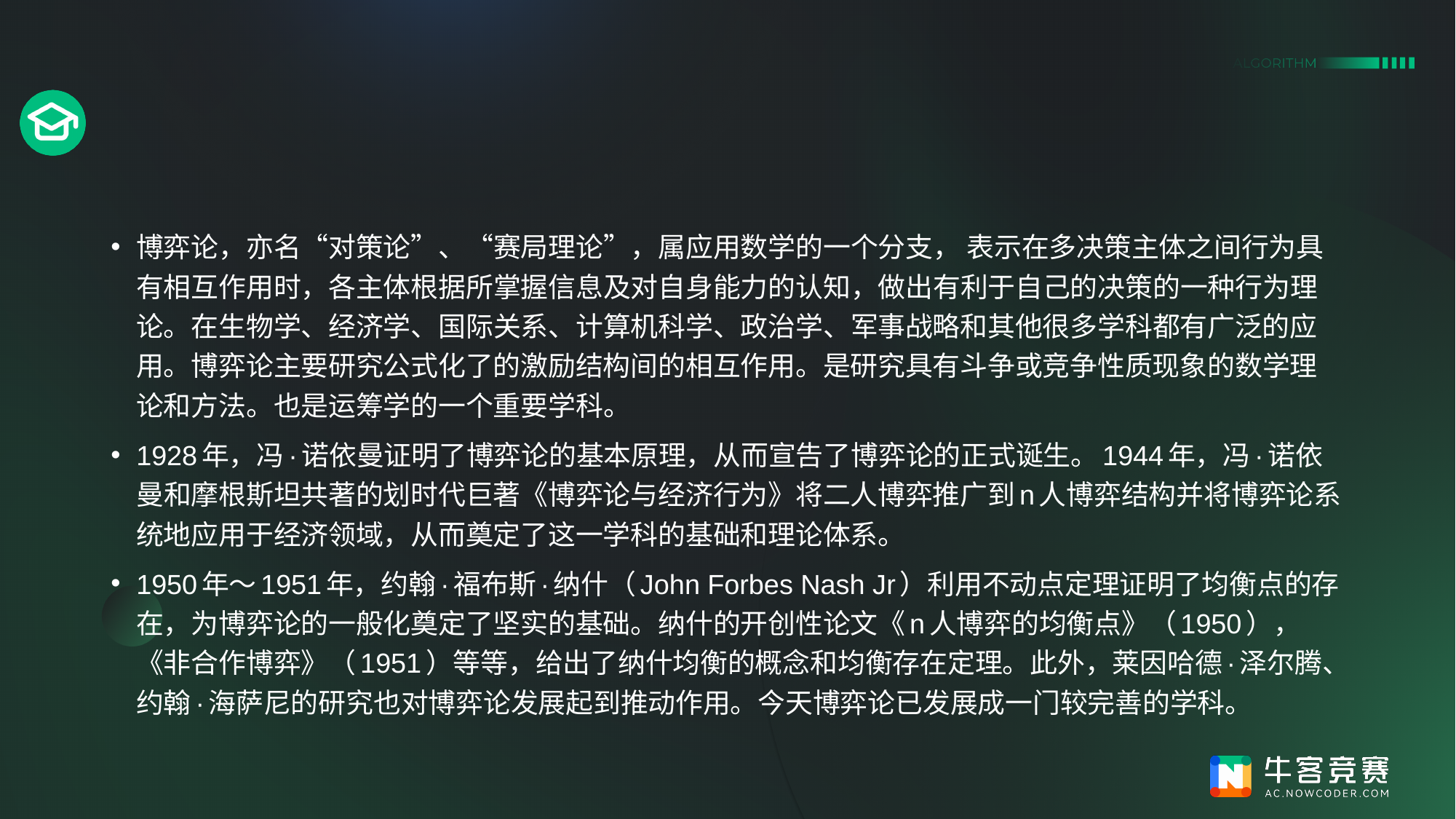

#
博弈论，亦名“对策论”、“赛局理论”，属应用数学的一个分支， 表示在多决策主体之间行为具有相互作用时，各主体根据所掌握信息及对自身能力的认知，做出有利于自己的决策的一种行为理论。在生物学、经济学、国际关系、计算机科学、政治学、军事战略和其他很多学科都有广泛的应用。博弈论主要研究公式化了的激励结构间的相互作用。是研究具有斗争或竞争性质现象的数学理论和方法。也是运筹学的一个重要学科。
1928年，冯·诺依曼证明了博弈论的基本原理，从而宣告了博弈论的正式诞生。1944年，冯·诺依曼和摩根斯坦共著的划时代巨著《博弈论与经济行为》将二人博弈推广到n人博弈结构并将博弈论系统地应用于经济领域，从而奠定了这一学科的基础和理论体系。
1950年～1951年，约翰·福布斯·纳什（John Forbes Nash Jr）利用不动点定理证明了均衡点的存在，为博弈论的一般化奠定了坚实的基础。纳什的开创性论文《n人博弈的均衡点》（1950），《非合作博弈》（1951）等等，给出了纳什均衡的概念和均衡存在定理。此外，莱因哈德·泽尔腾、约翰·海萨尼的研究也对博弈论发展起到推动作用。今天博弈论已发展成一门较完善的学科。